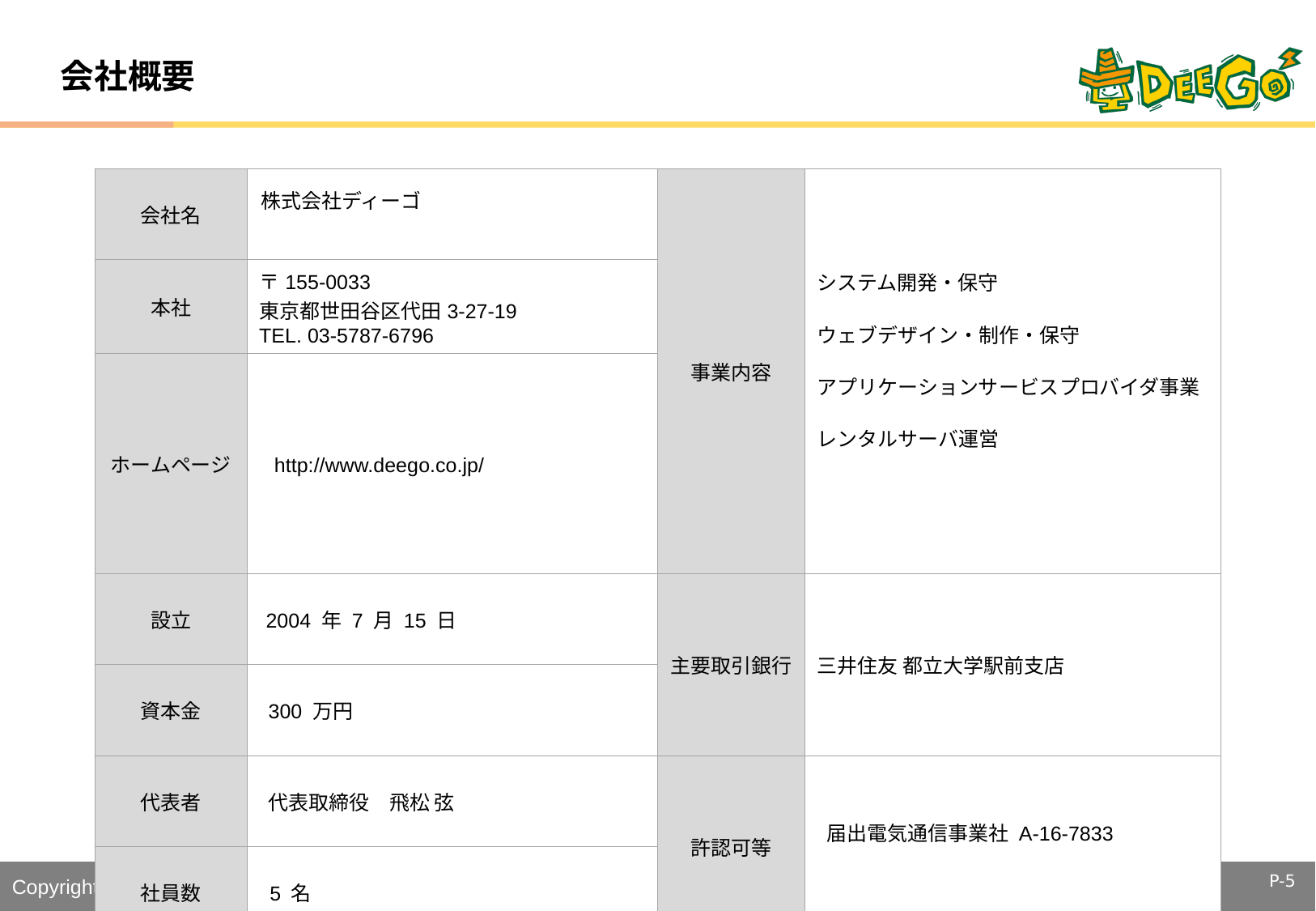

# 会社概要
| 会社名 | 株式会社ディーゴああああああああああ | 事業内容 | システム開発・保守 ウェブデザイン・制作・保守 アプリケーションサービスプロバイダ事業 レンタルサーバ運営 |
| --- | --- | --- | --- |
| 本社 | 〒155-0033ああああ 東京都世田谷区代田3-27-19ああああああ TEL. 03-5787-6796 |  |  |
| ホームページ | http://www.deego.co.jp/あああああああ |  |  |
| 設立 | 2004 年 7 月 15 日あああああああああ | 主要取引銀行 | 三井住友 都立大学駅前支店ああああああ |
| 資本金 | 300 万円ああああああああああああああ |  |  |
| 代表者 | 代表取締役　飛松 弦あああああああああ | 許認可等 | 届出電気通信事業社 A-16-7833あああああ |
| 社員数 | 5 名ああああああああああああああああ |  |  |
P-5